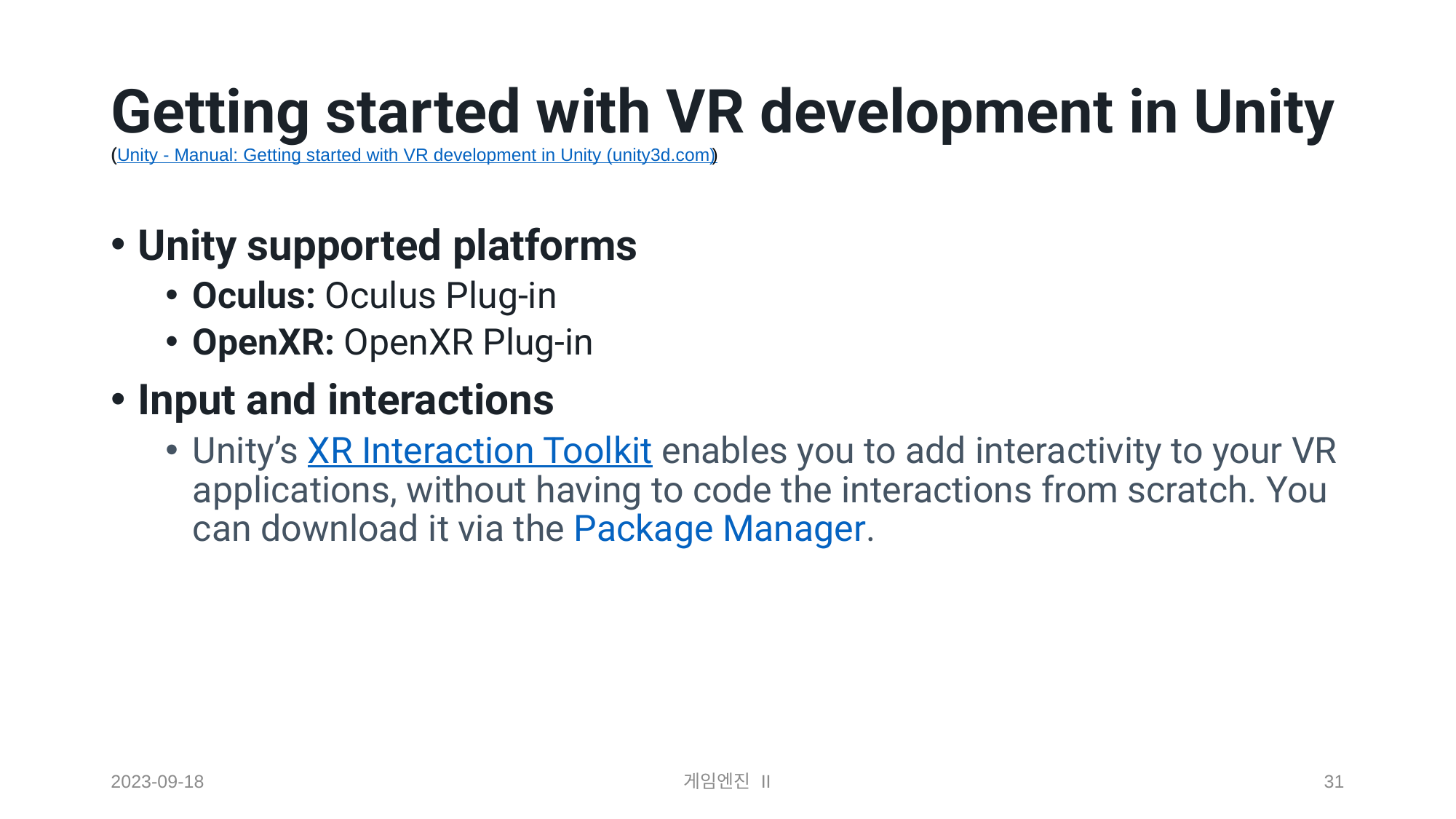

# Getting started with VR development in Unity (Unity - Manual: Getting started with VR development in Unity (unity3d.com))
Unity supported platforms
Oculus: Oculus Plug-in
OpenXR: OpenXR Plug-in
Input and interactions
Unity’s XR Interaction Toolkit enables you to add interactivity to your VR applications, without having to code the interactions from scratch. You can download it via the Package Manager.
2023-09-18
게임엔진 II
31